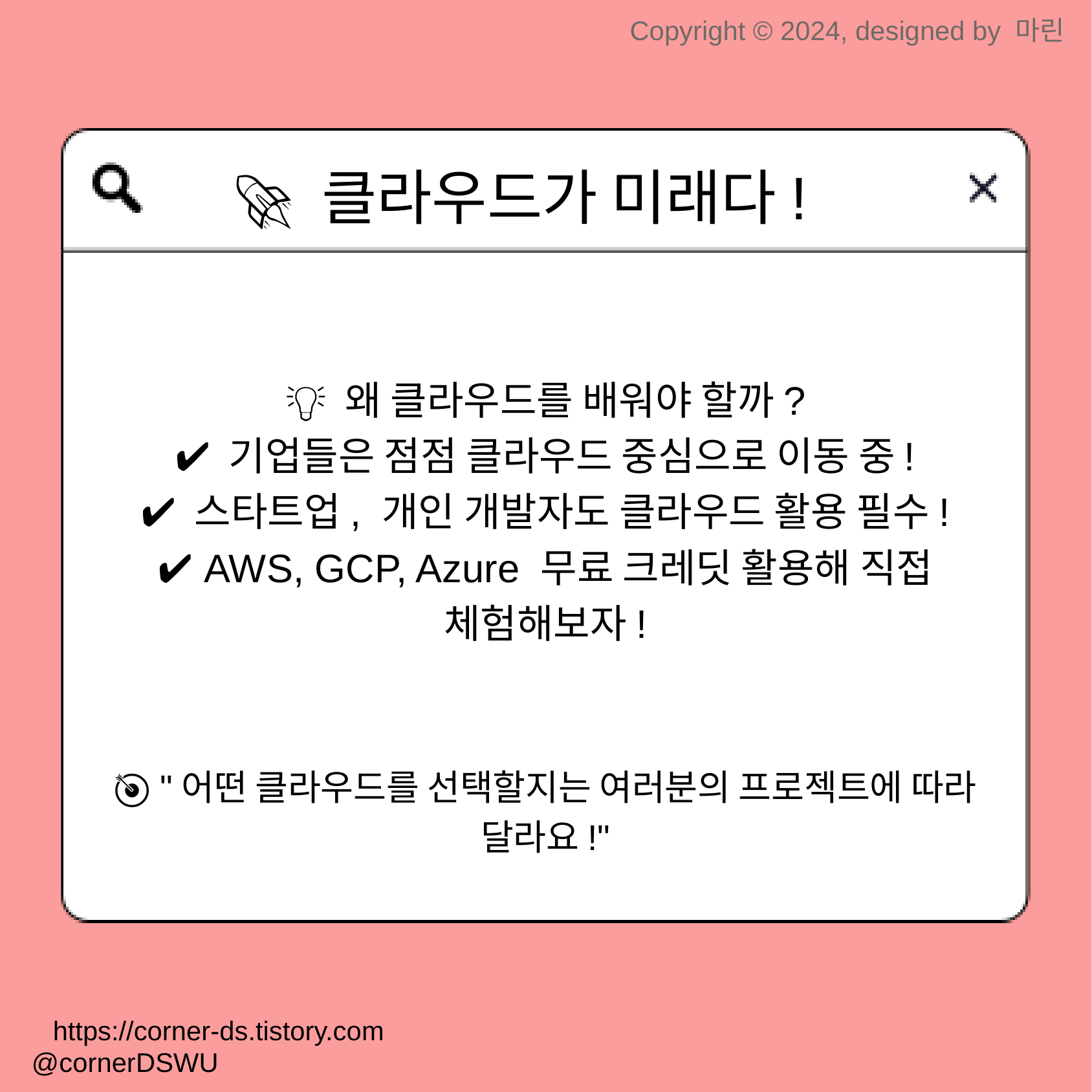

Copyright © 2024, designed by 마린

🚀 클라우드가 미래다!
💡 왜 클라우드를 배워야 할까?
✔ 기업들은 점점 클라우드 중심으로 이동 중!
✔ 스타트업, 개인 개발자도 클라우드 활용 필수!
✔ AWS, GCP, Azure 무료 크레딧 활용해 직접 체험해보자!

🎯 "어떤 클라우드를 선택할지는 여러분의 프로젝트에 따라 달라요!"

https://corner-ds.tistory.com
@cornerDSWU